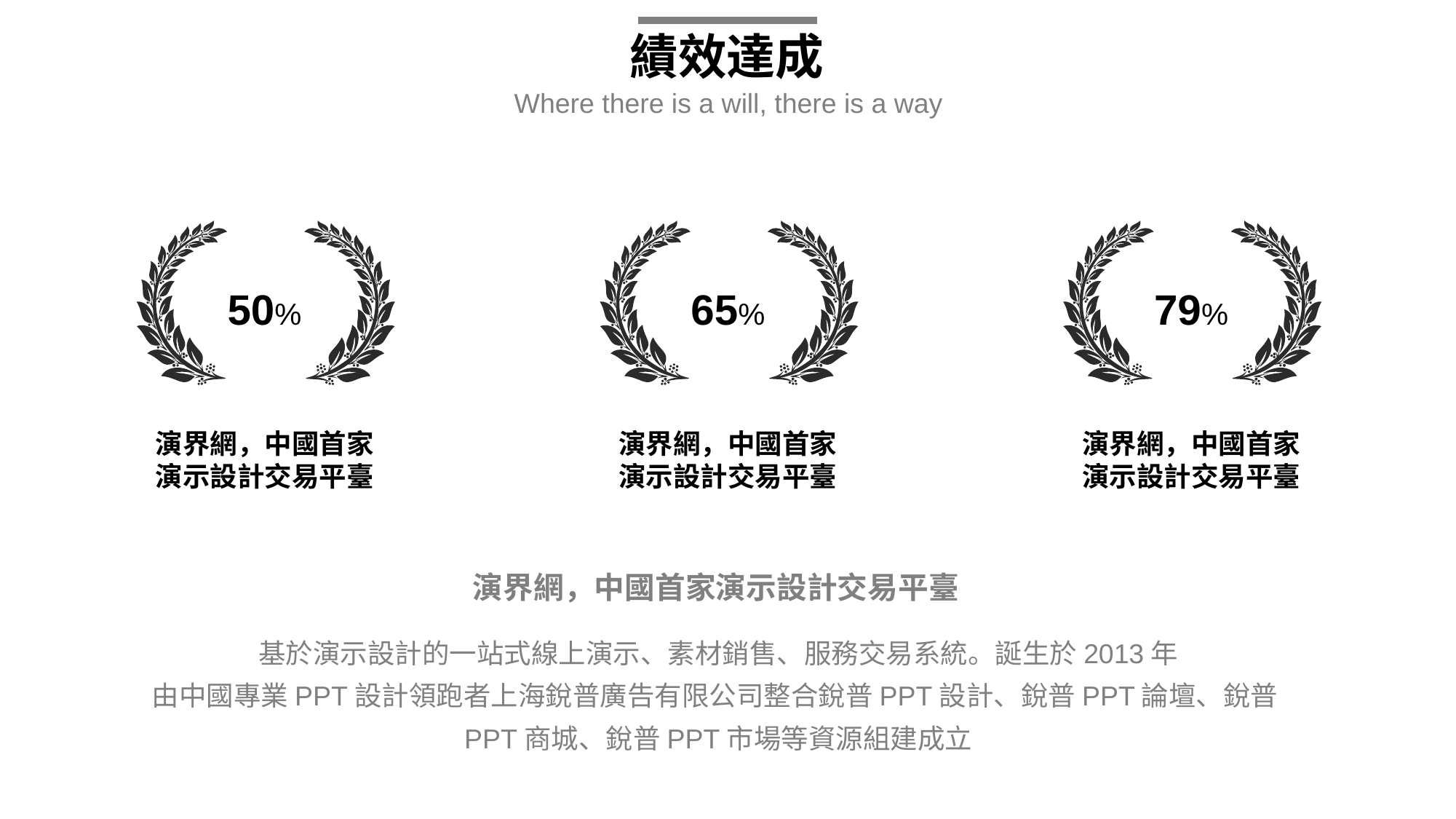

績效達成
Where there is a will, there is a way

50%
65%
79%
演界網，中國首家演示設計交易平臺

演界網，中國首家演示設計交易平臺

演界網，中國首家演示設計交易平臺

演界網，中國首家演示設計交易平臺
基於演示設計的一站式線上演示、素材銷售、服務交易系統。誕生於2013年
由中國專業PPT設計領跑者上海銳普廣告有限公司整合銳普PPT設計、銳普PPT論壇、銳普PPT商城、銳普PPT市場等資源組建成立